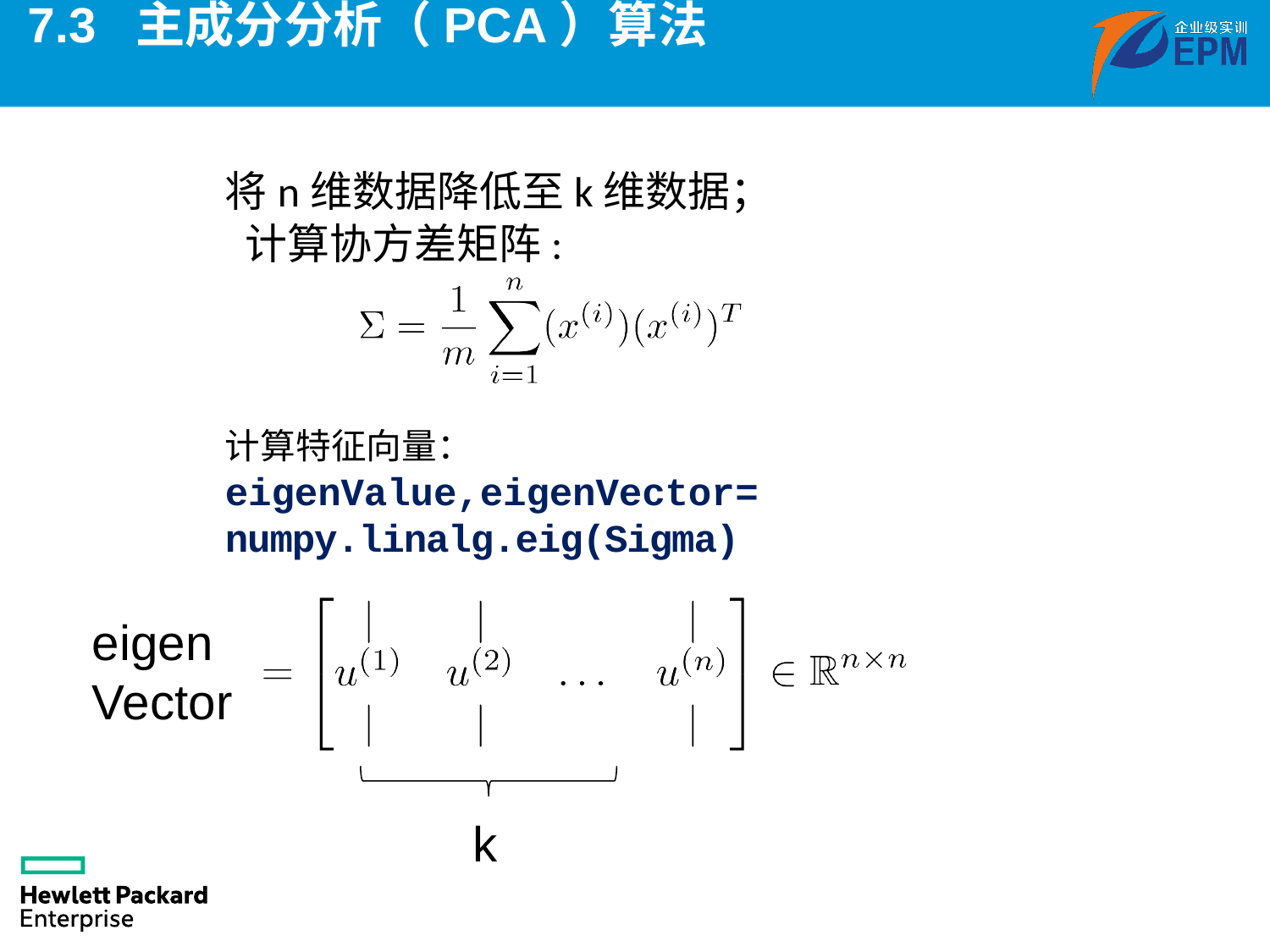

# 7.3  主成分分析（PCA）算法
将n维数据降低至k维数据；
 计算协方差矩阵:

计算特征向量： eigenValue,eigenVector= numpy.linalg.eig(Sigma)

eigen Vector

k